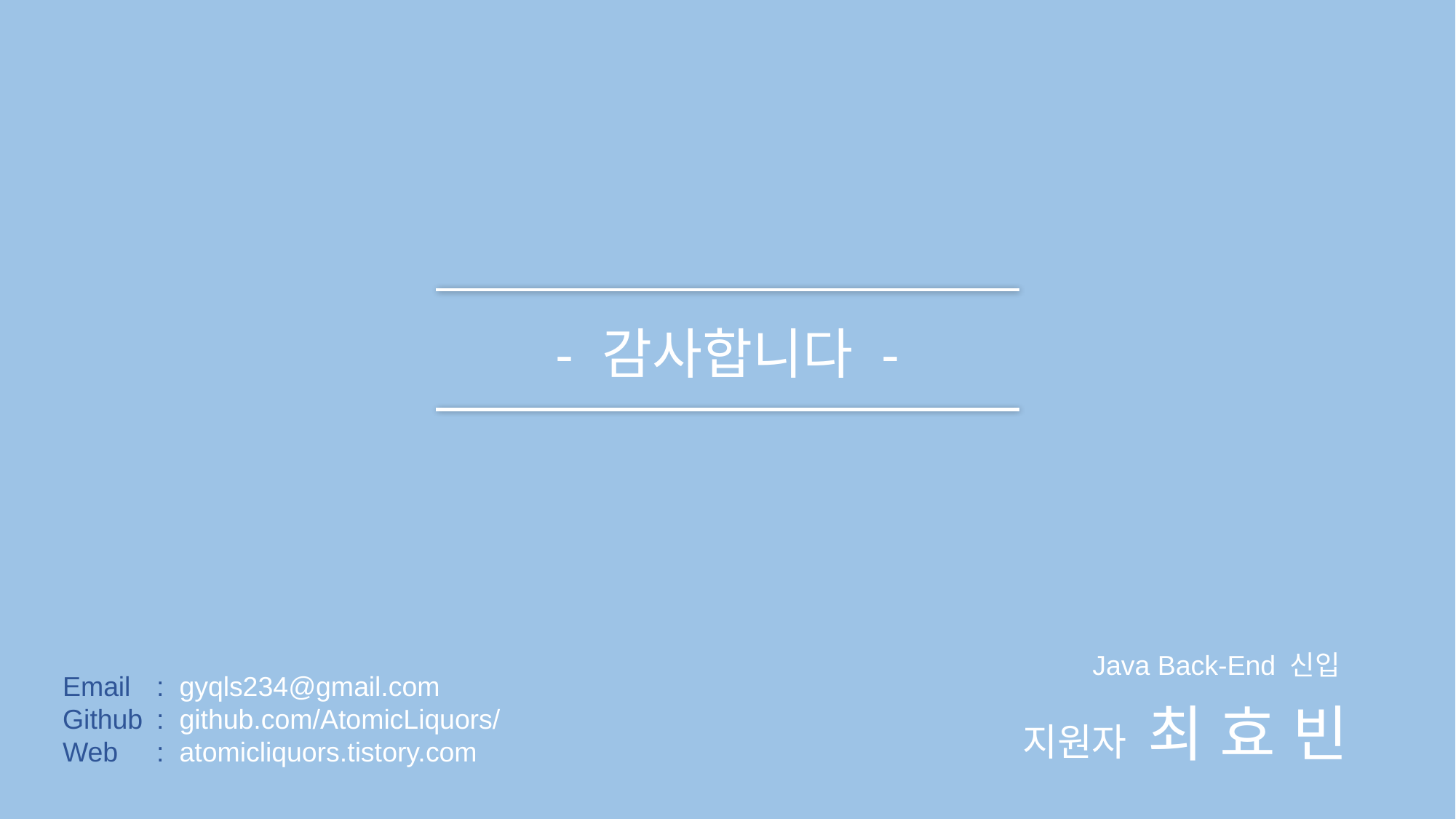

- 감사합니다 -
Java Back-End 신입
Email
Github
Web
:  gyqls234@gmail.com
:  github.com/AtomicLiquors/
:  atomicliquors.tistory.com
지원자  최 효 빈